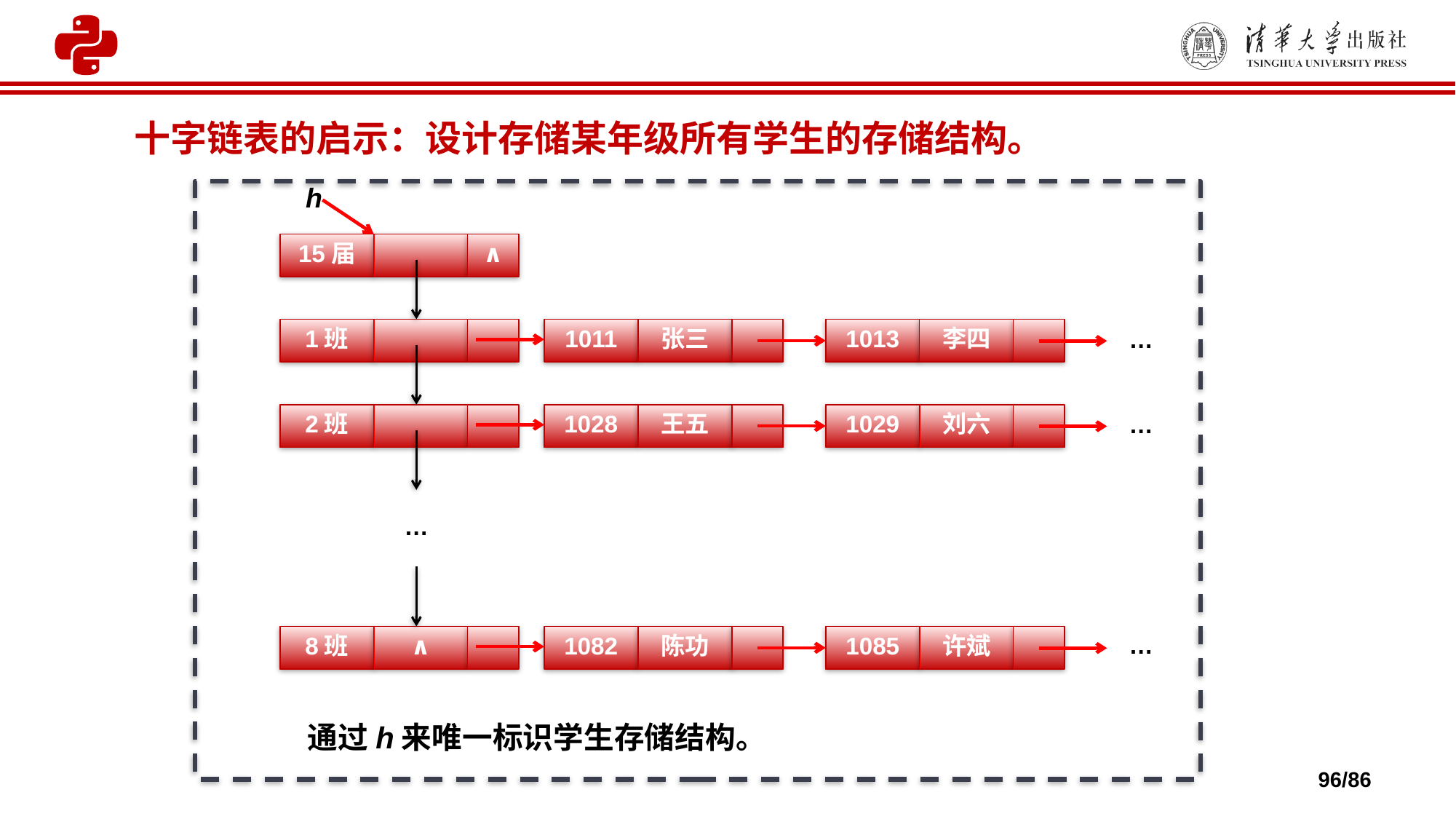

十字链表的启示：设计存储某年级所有学生的存储结构。

h
15届

∧
1班

1011
张三

1013
李四

…
2班

1028
王五

1029
刘六

…
…
8班
∧

1082
陈功

1085
许斌

…
通过h来唯一标识学生存储结构。
96/86